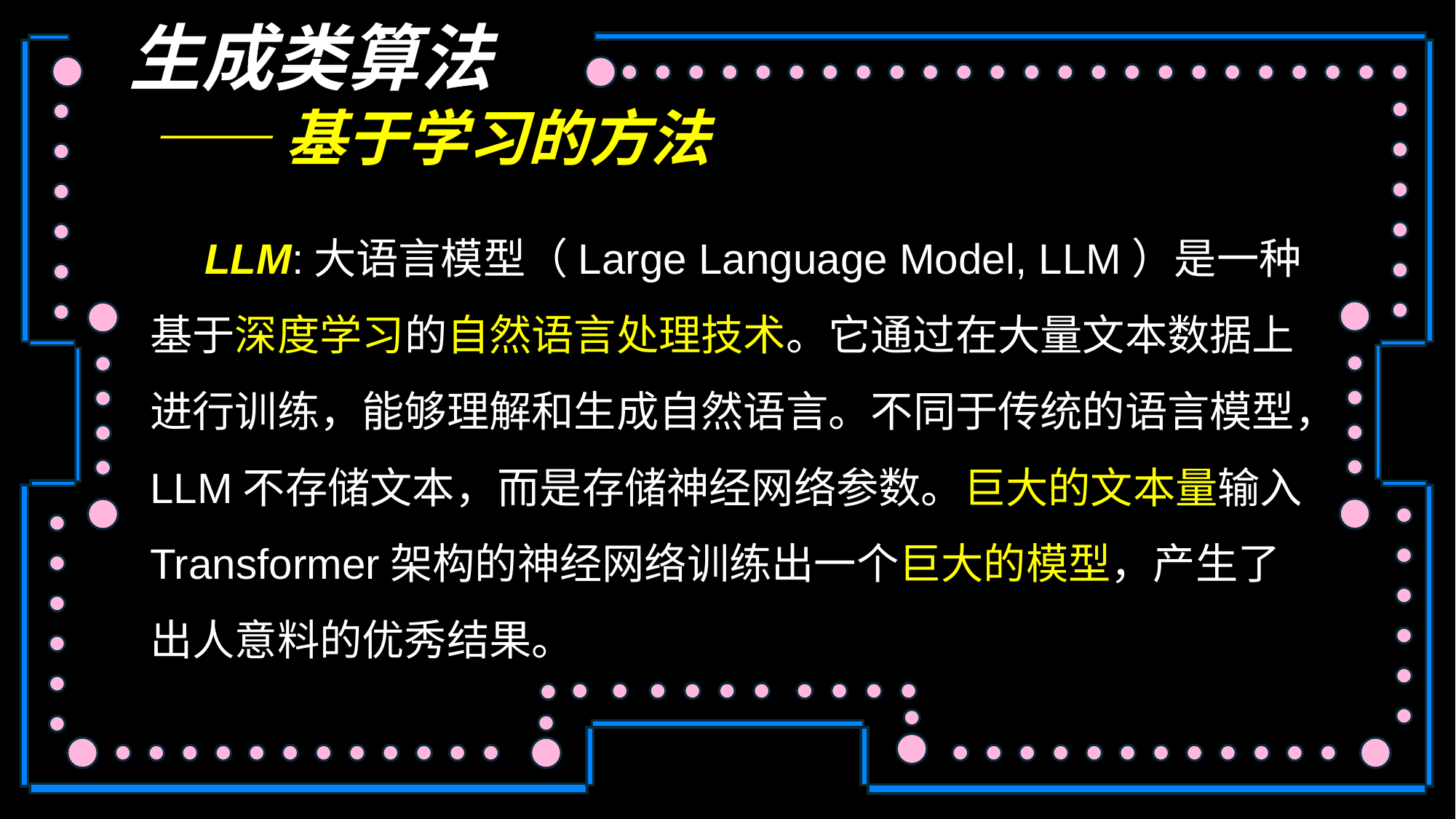

生成类算法

——基于学习的方法

LLM:大语言模型（Large Language Model, LLM）是一种基于深度学习的自然语言处理技术。它通过在大量文本数据上进行训练，能够理解和生成自然语言。不同于传统的语言模型，LLM不存储文本，而是存储神经网络参数。巨大的文本量输入Transformer架构的神经网络训练出一个巨大的模型，产生了出人意料的优秀结果。